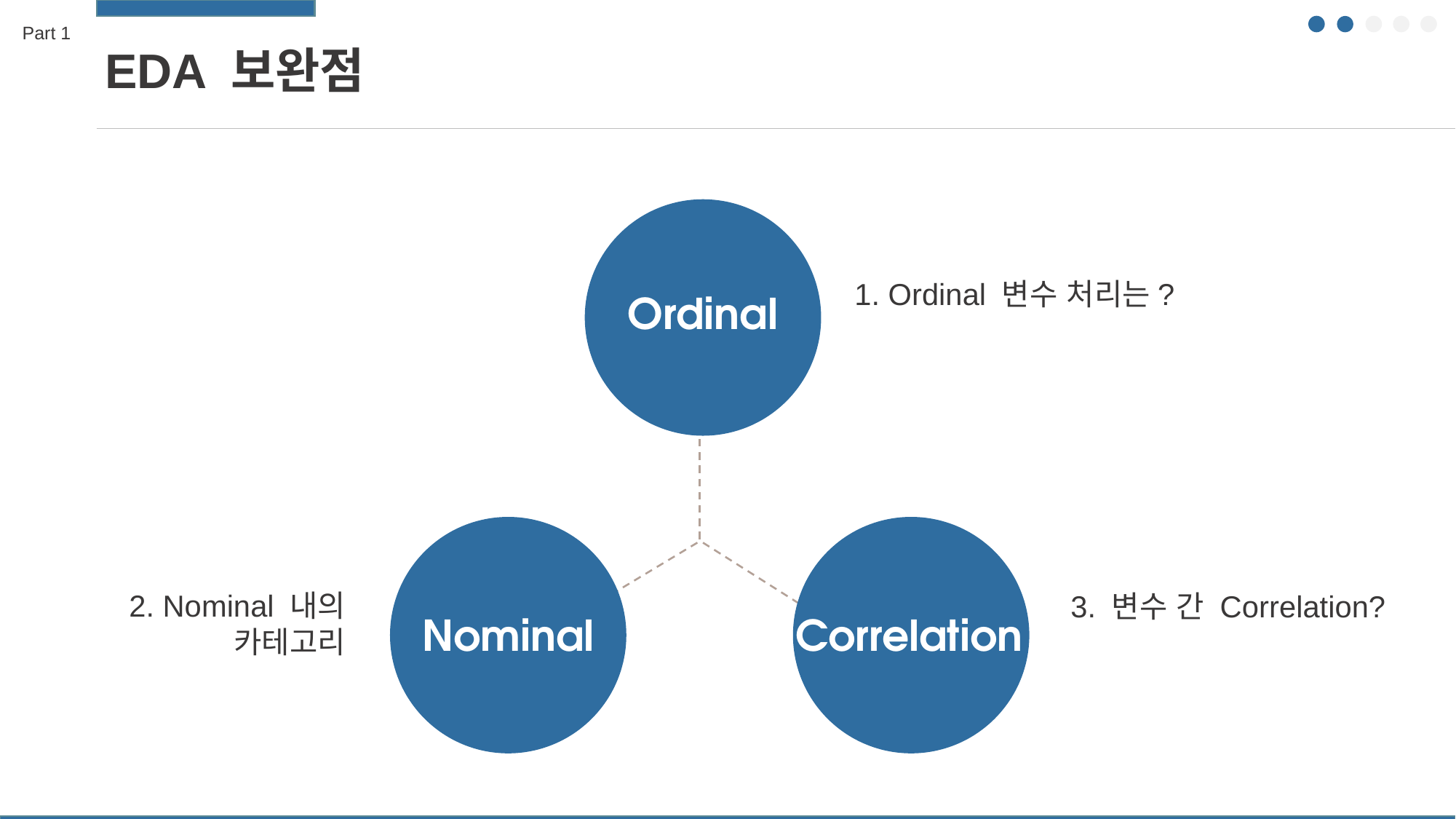

Part 1

EDA 보완점

1. Ordinal 변수 처리는?
Ordinal

2. Nominal 내의
카테고리
3. 변수 간 Correlation?
Nominal
Correlation